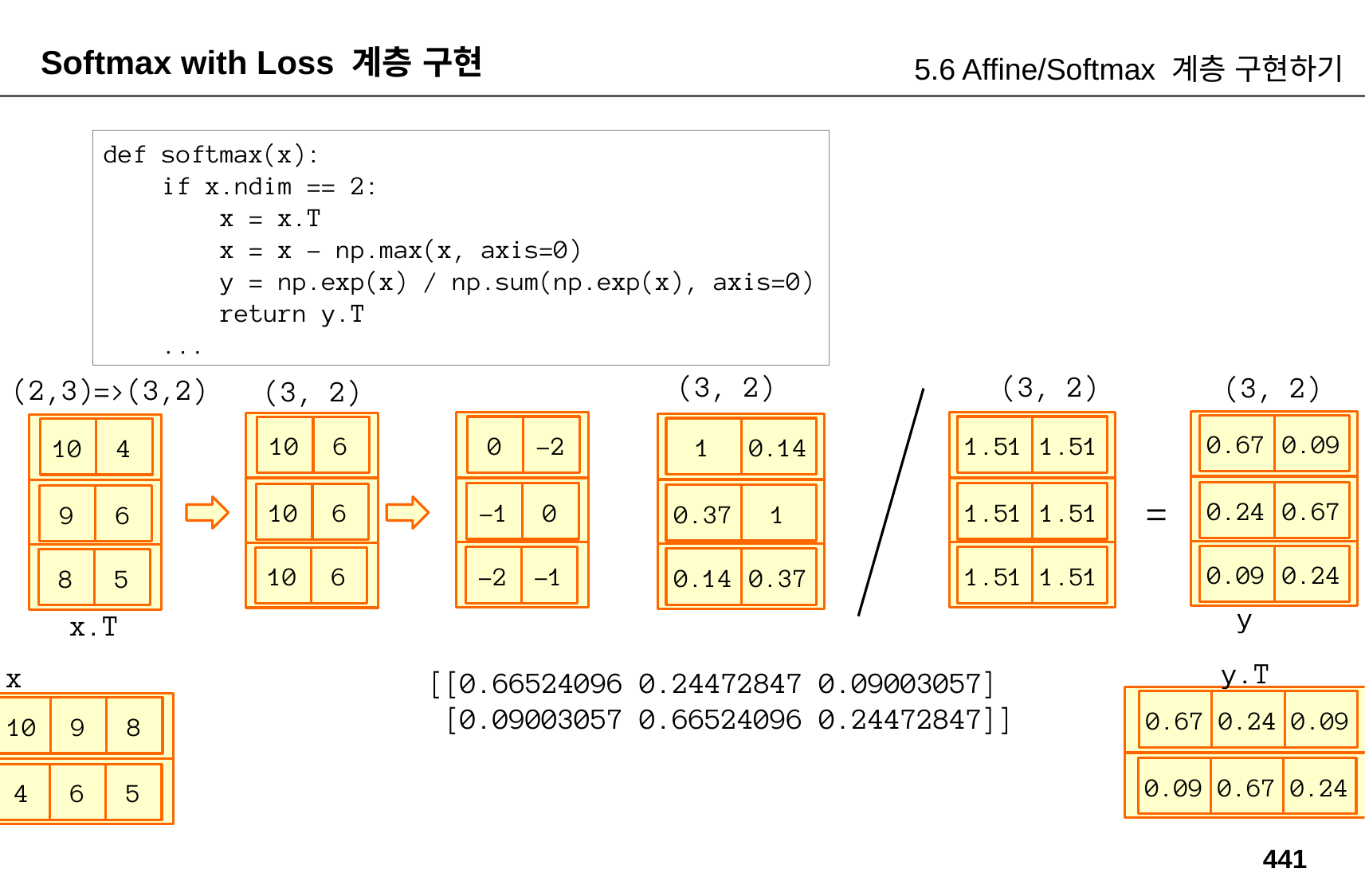

Softmax with Loss 계층 구현
5.6 Affine/Softmax 계층 구현하기
def softmax(x):
    if x.ndim == 2:
        x = x.T
        x = x - np.max(x, axis=0)
        y = np.exp(x) / np.sum(np.exp(x), axis=0)
        return y.T
    ...
(3, 2)
(3, 2)
(3, 2)
(2,3)=>(3,2)
(3, 2)

0.09
0.67
1.51
-2
1.51
0
6
10
0.14
1
4
10

=

0.67
0.24
1.51
0
1.51
-1
6
10
1
0.37
6
9

0.24
0.09
1.51
-1
1.51
-2
6
10
0.37
0.14
5
8
y
x.T
y.T
x
[[0.66524096 0.24472847 0.09003057]
 [0.09003057 0.66524096 0.24472847]]

0.09
0.24
0.67

0.24
0.67
0.09

8
9
10

5
6
4